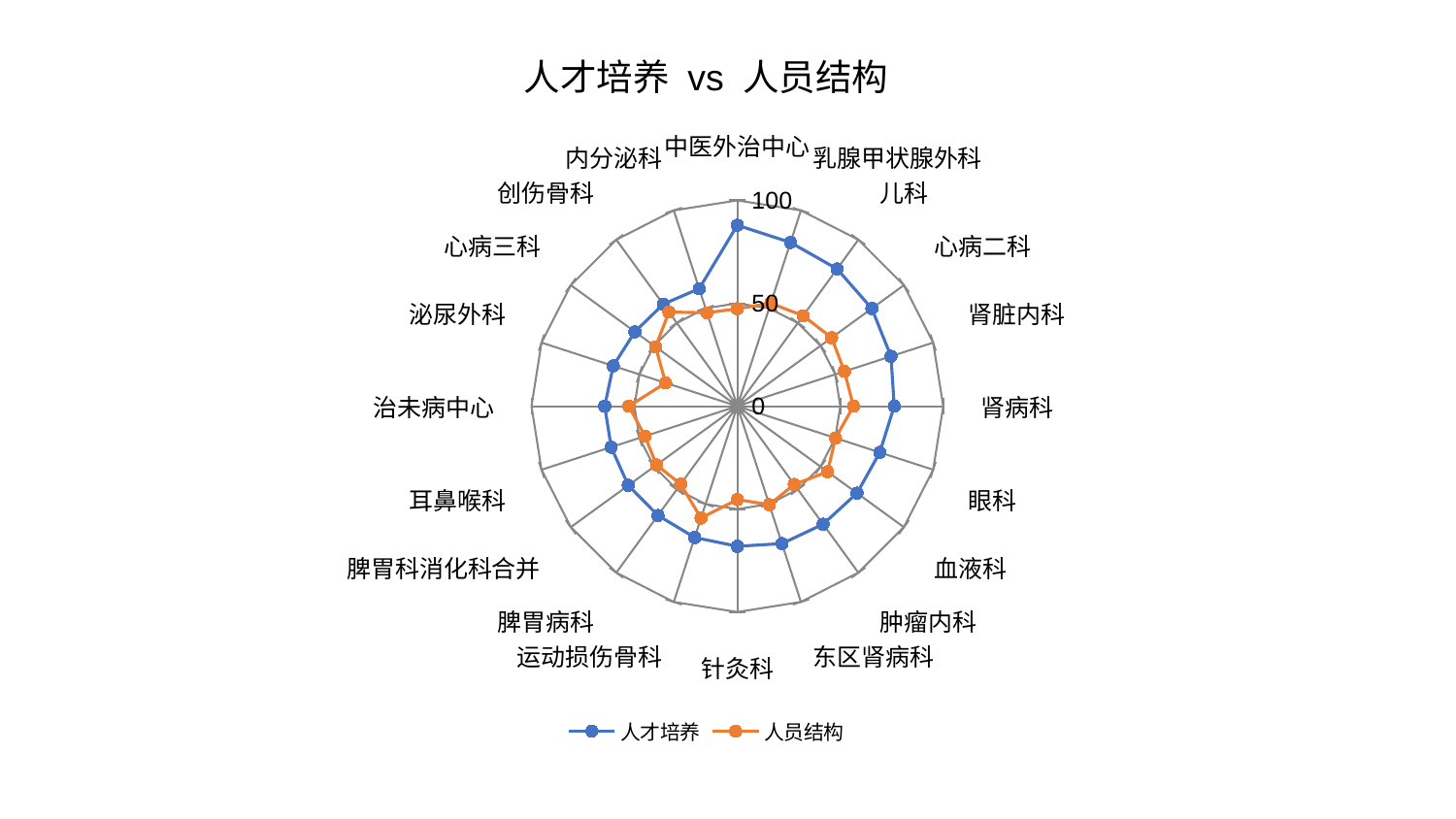

### Chart: 人才培养 vs 人员结构

| Category | 人才培养 | 人员结构 |
|---|---|---|
| 中医外治中心 | 87.92790889141907 | 47.33077320652721 |
| 乳腺甲状腺外科 | 83.6583282734611 | 52.57380560280918 |
| 儿科 | 82.44496719951864 | 54.366166936108044 |
| 心病二科 | 80.75448656323208 | 56.6186659529264 |
| 肾脏内科 | 78.47254634706248 | 54.68824370469409 |
| 肾病科 | 76.20171853475715 | 56.41220708142126 |
| 眼科 | 72.74563137870429 | 50.15296105722382 |
| 血液科 | 71.8712285079899 | 54.21810973411233 |
| 肿瘤内科 | 70.89754970578394 | 47.01921890194114 |
| 东区肾病科 | 70.20741459060731 | 50.328404325131764 |
| 针灸科 | 68.08527230006023 | 45.37824138504807 |
| 运动损伤骨科 | 67.08759836538768 | 57.1562961830663 |
| 脾胃病科 | 65.61773307574866 | 46.86286532383698 |
| 脾胃科消化科合并 | 65.49827096171187 | 48.526326814817075 |
| 耳鼻喉科 | 64.45368229656556 | 47.201327658590074 |
| 治未病中心 | 64.42429765789629 | 52.697785534147904 |
| 泌尿外科 | 63.3930449339343 | 36.6224332606715 |
| 心病三科 | 61.50768573645549 | 49.083147069891346 |
| 创伤骨科 | 61.26081542097696 | 56.55054191926888 |
| 内分泌科 | 60.05166759938785 | 47.733738330238594 |
88